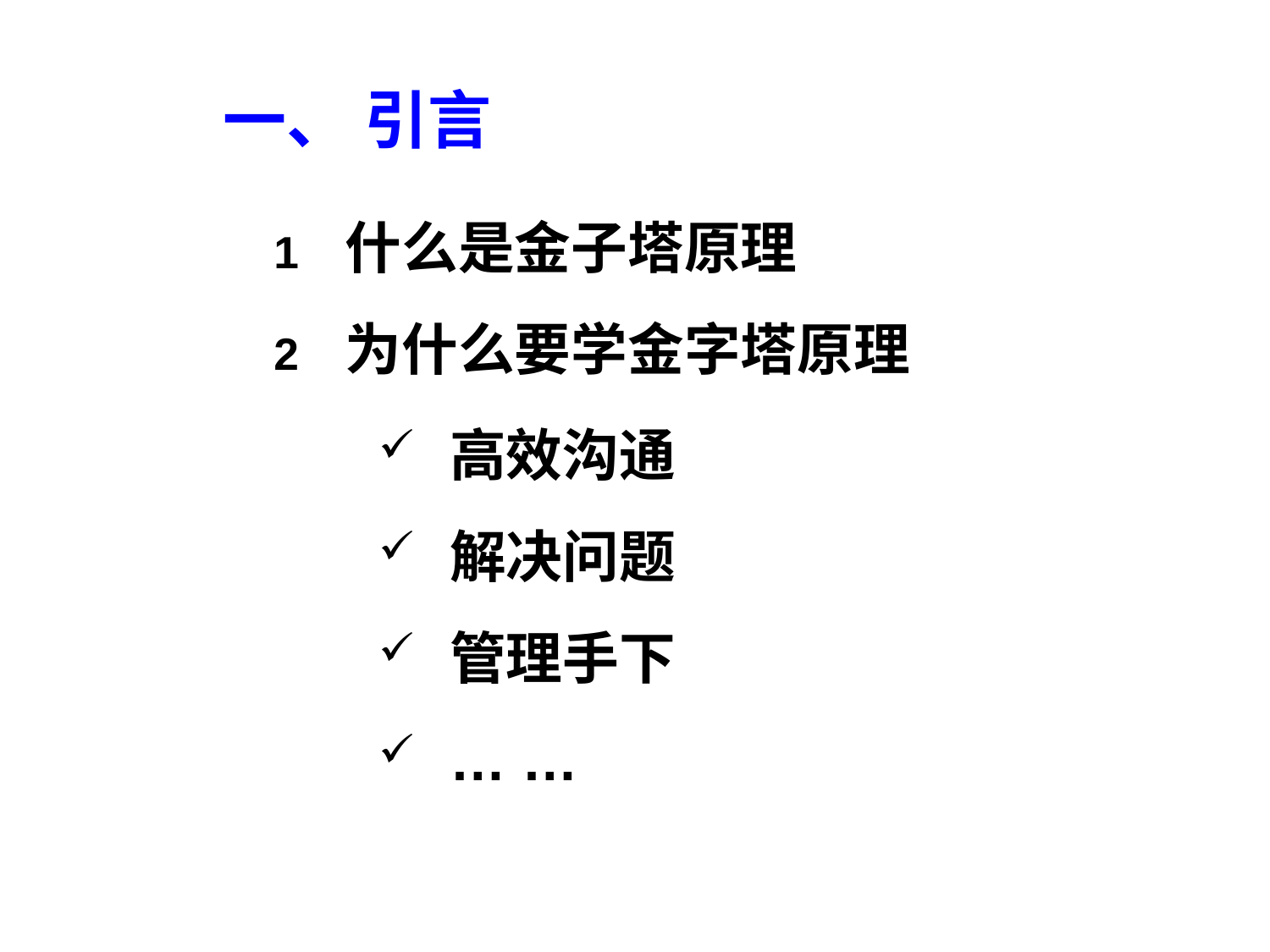

# 一、 引言
什么是金子塔原理
为什么要学金字塔原理
高效沟通
解决问题
管理手下
… …